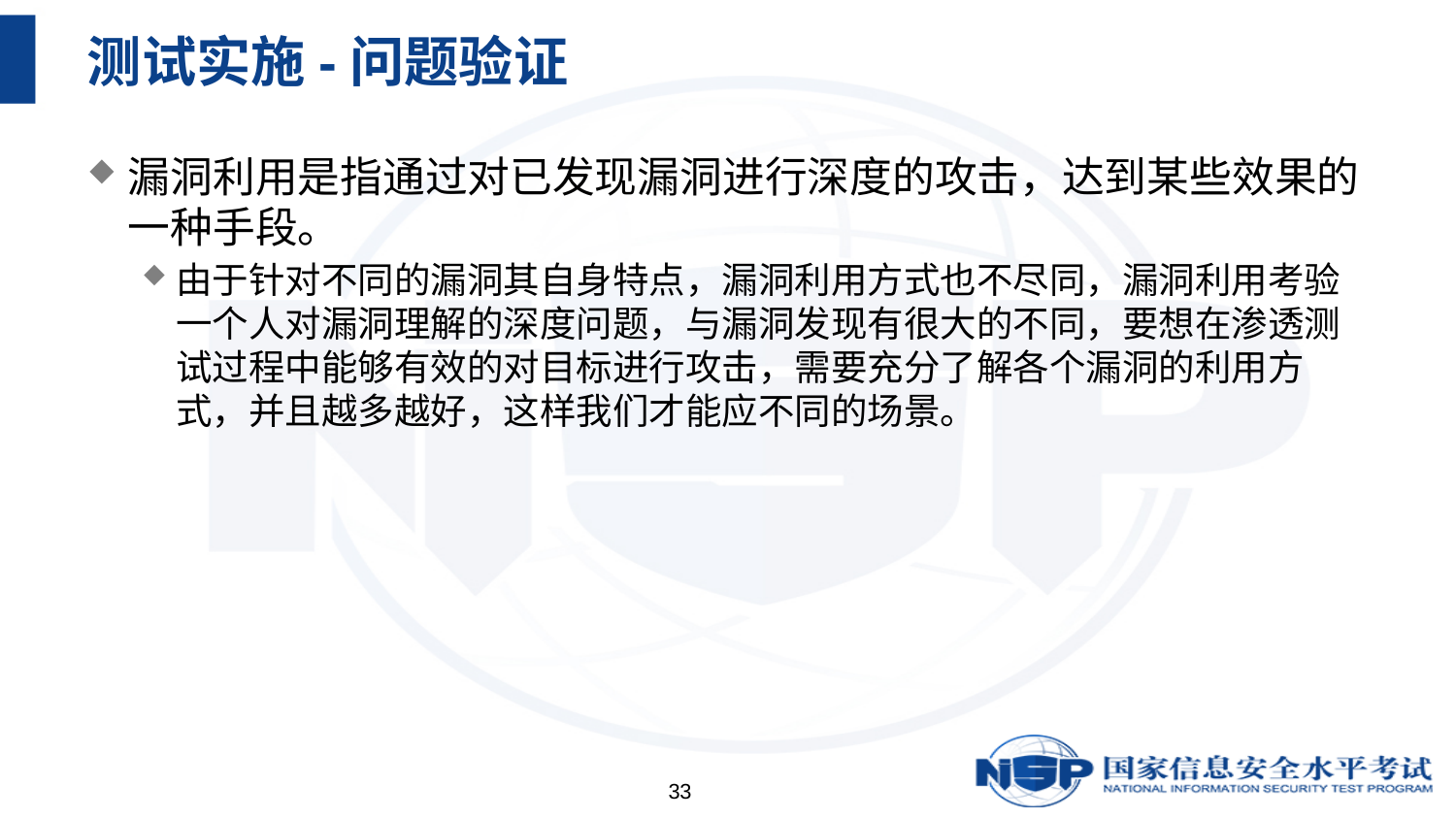

# 测试实施-问题验证
漏洞利用是指通过对已发现漏洞进行深度的攻击，达到某些效果的一种手段。
由于针对不同的漏洞其自身特点，漏洞利用方式也不尽同，漏洞利用考验一个人对漏洞理解的深度问题，与漏洞发现有很大的不同，要想在渗透测试过程中能够有效的对目标进行攻击，需要充分了解各个漏洞的利用方式，并且越多越好，这样我们才能应不同的场景。